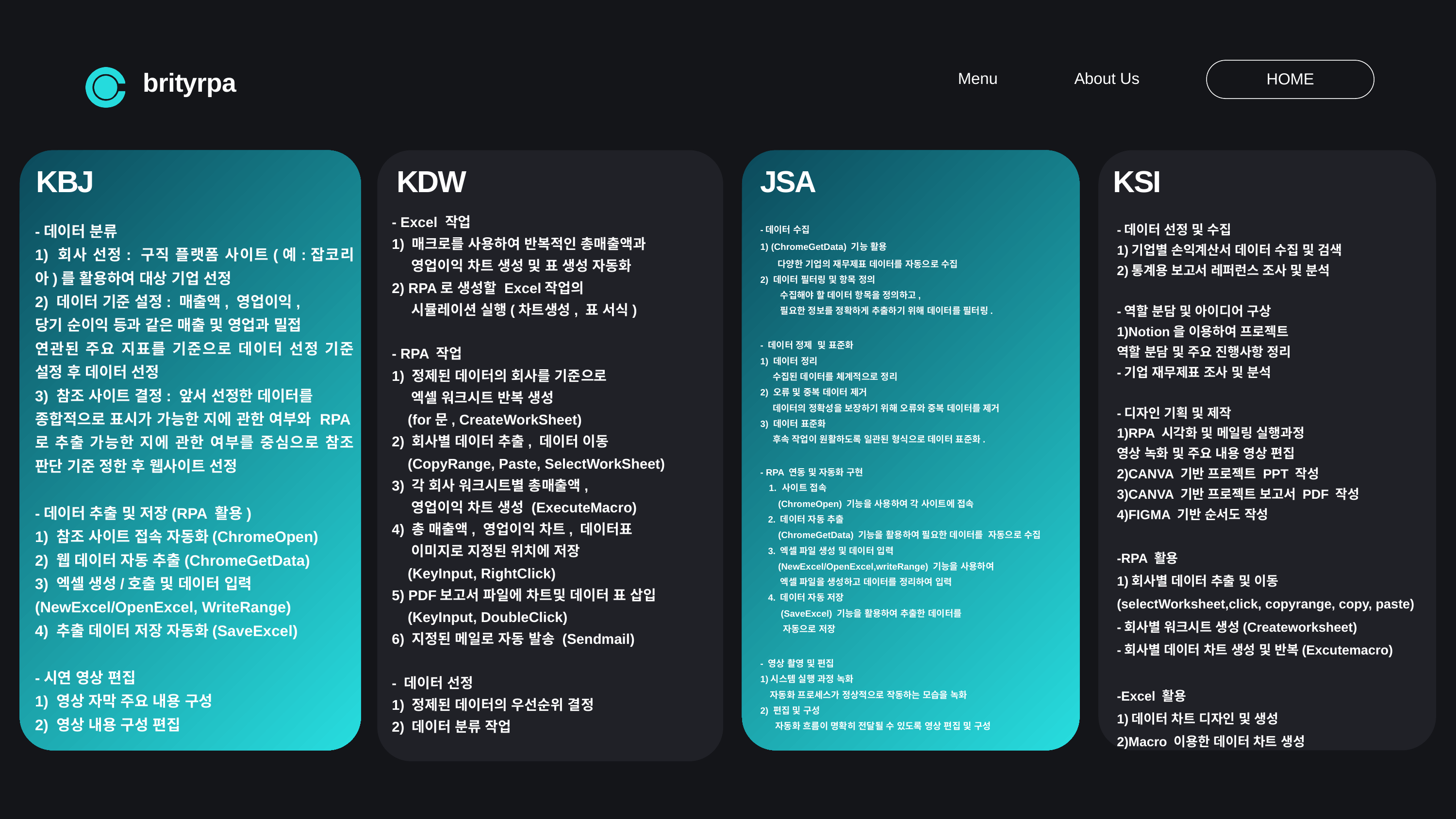

Menu
About Us
HOME
brityrpa

KBJ
KDW
JSA
KSI
- Excel 작업
1) 매크로를 사용하여 반복적인 총매출액과
    영업이익 차트 생성 및 표 생성 자동화
2) RPA로 생성할 Excel작업의
    시뮬레이션 실행(차트생성, 표 서식)

- RPA 작업
1) 정제된 데이터의 회사를 기준으로
    엑셀 워크시트 반복 생성
    (for문, CreateWorkSheet)
2) 회사별 데이터 추출, 데이터 이동
    (CopyRange, Paste, SelectWorkSheet)
3) 각 회사 워크시트별 총매출액,
    영업이익 차트 생성 (ExecuteMacro)
4) 총 매출액, 영업이익 차트, 데이터표
    이미지로 지정된 위치에 저장
    (KeyInput, RightClick)
5) PDF보고서 파일에 차트및 데이터 표 삽입
    (KeyInput, DoubleClick)
6) 지정된 메일로 자동 발송 (Sendmail)

- 데이터 선정
1) 정제된 데이터의 우선순위 결정
2) 데이터 분류 작업

-데이터 분류
1) 회사 선정: 구직 플랫폼 사이트(예:잡코리아)를 활용하여 대상 기업 선정
2) 데이터 기준 설정: 매출액, 영업이익,
당기 순이익 등과 같은 매출 및 영업과 밀접
연관된 주요 지표를 기준으로 데이터 선정 기준 설정 후 데이터 선정
3) 참조 사이트 결정: 앞서 선정한 데이터를
종합적으로 표시가 가능한 지에 관한 여부와 RPA로 추출 가능한 지에 관한 여부를 중심으로 참조 판단 기준 정한 후 웹사이트 선정

-데이터 추출 및 저장(RPA 활용)
1) 참조 사이트 접속 자동화(ChromeOpen)
2) 웹 데이터 자동 추출(ChromeGetData)
3) 엑셀 생성/호출 및 데이터 입력
(NewExcel/OpenExcel, WriteRange)
4) 추출 데이터 저장 자동화(SaveExcel)

-시연 영상 편집
1) 영상 자막 주요 내용 구성
2) 영상 내용 구성 편집
-데이터 선정 및 수집
1)기업별 손익계산서 데이터 수집 및 검색
2)통계용 보고서 레퍼런스 조사 및 분석

-역할 분담 및 아이디어 구상
1)Notion을 이용하여 프로젝트
역할 분담 및 주요 진행사항 정리
-기업 재무제표 조사 및 분석

-디자인 기획 및 제작
1)RPA 시각화 및 메일링 실행과정
영상 녹화 및 주요 내용 영상 편집
2)CANVA 기반 프로젝트 PPT 작성
3)CANVA 기반 프로젝트 보고서 PDF 작성
4)FIGMA 기반 순서도 작성

-RPA 활용
1)회사별 데이터 추출 및 이동
(selectWorksheet,click, copyrange, copy, paste)
-회사별 워크시트 생성(Createworksheet)
-회사별 데이터 차트 생성 및 반복(Excutemacro)

-Excel 활용
1)데이터 차트 디자인 및 생성
2)Macro 이용한 데이터 차트 생성
-데이터 수집
1) (ChromeGetData) 기능 활용
      다양한 기업의 재무제표 데이터를 자동으로 수집
2) 데이터 필터링 및 항목 정의
       수집해야 할 데이터 항목을 정의하고,
       필요한 정보를 정확하게 추출하기 위해 데이터를 필터링.

- 데이터 정제  및 표준화
1) 데이터 정리
    수집된 데이터를 체계적으로 정리
2) 오류 및 중복 데이터 제거
    데이터의 정확성을 보장하기 위해 오류와 중복 데이터를 제거
3) 데이터 표준화
    후속 작업이 원활하도록 일관된 형식으로 데이터 표준화.

- RPA 연동 및 자동화 구현
 사이트 접속
       (ChromeOpen) 기능을 사용하여 각 사이트에 접속
   2. 데이터 자동 추출
       (ChromeGetData) 기능을 활용하여 필요한 데이터를  자동으로 수집
   3. 엑셀 파일 생성 및 데이터 입력
       (NewExcel/OpenExcel,writeRange) 기능을 사용하여
       엑셀 파일을 생성하고 데이터를 정리하여 입력
   4. 데이터 자동 저장
        (SaveExcel) 기능을 활용하여 추출한 데이터를
        자동으로 저장

- 영상 촬영 및 편집
1)시스템 실행 과정 녹화
   자동화 프로세스가 정상적으로 작동하는 모습을 녹화
2) 편집 및 구성
     자동화 흐름이 명확히 전달될 수 있도록 영상 편집 및 구성